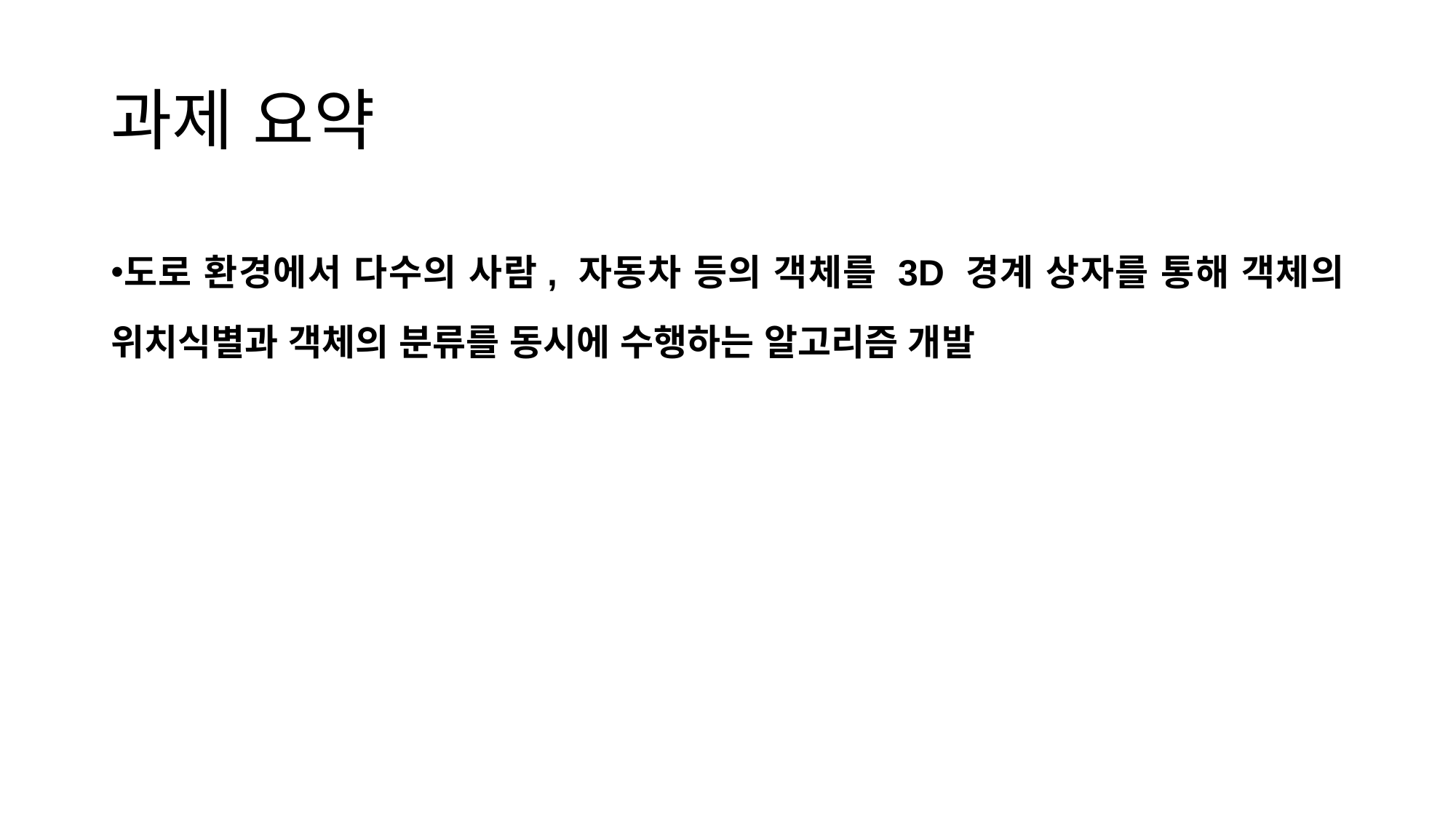

# 과제 요약
도로 환경에서 다수의 사람, 자동차 등의 객체를 3D 경계 상자를 통해 객체의 위치식별과 객체의 분류를 동시에 수행하는 알고리즘 개발